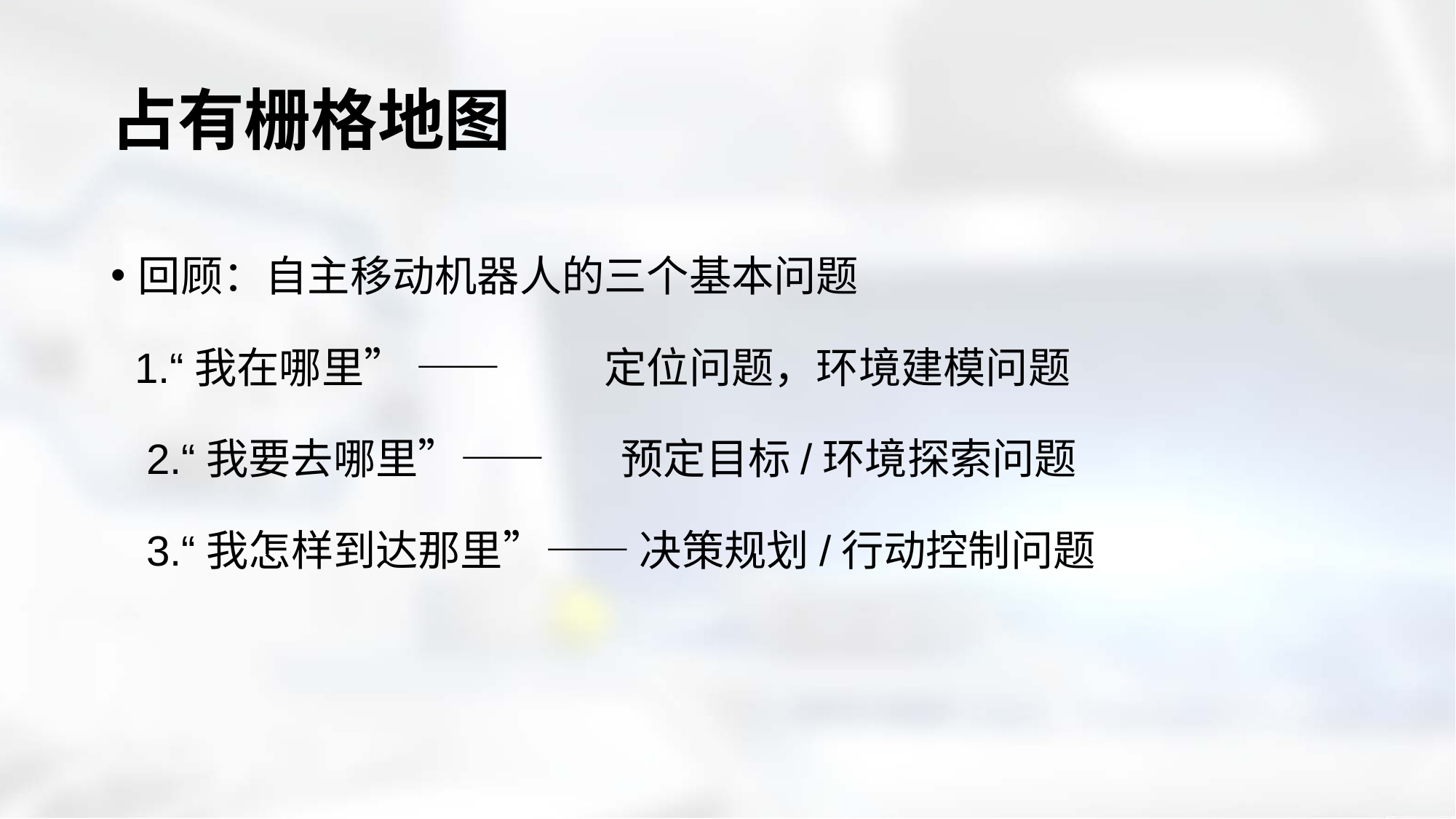

# 占有栅格地图
回顾：自主移动机器人的三个基本问题
  1.“我在哪里” ——           定位问题，环境建模问题
   2.“我要去哪里”——        预定目标/环境探索问题
   3.“我怎样到达那里”—— 决策规划/行动控制问题